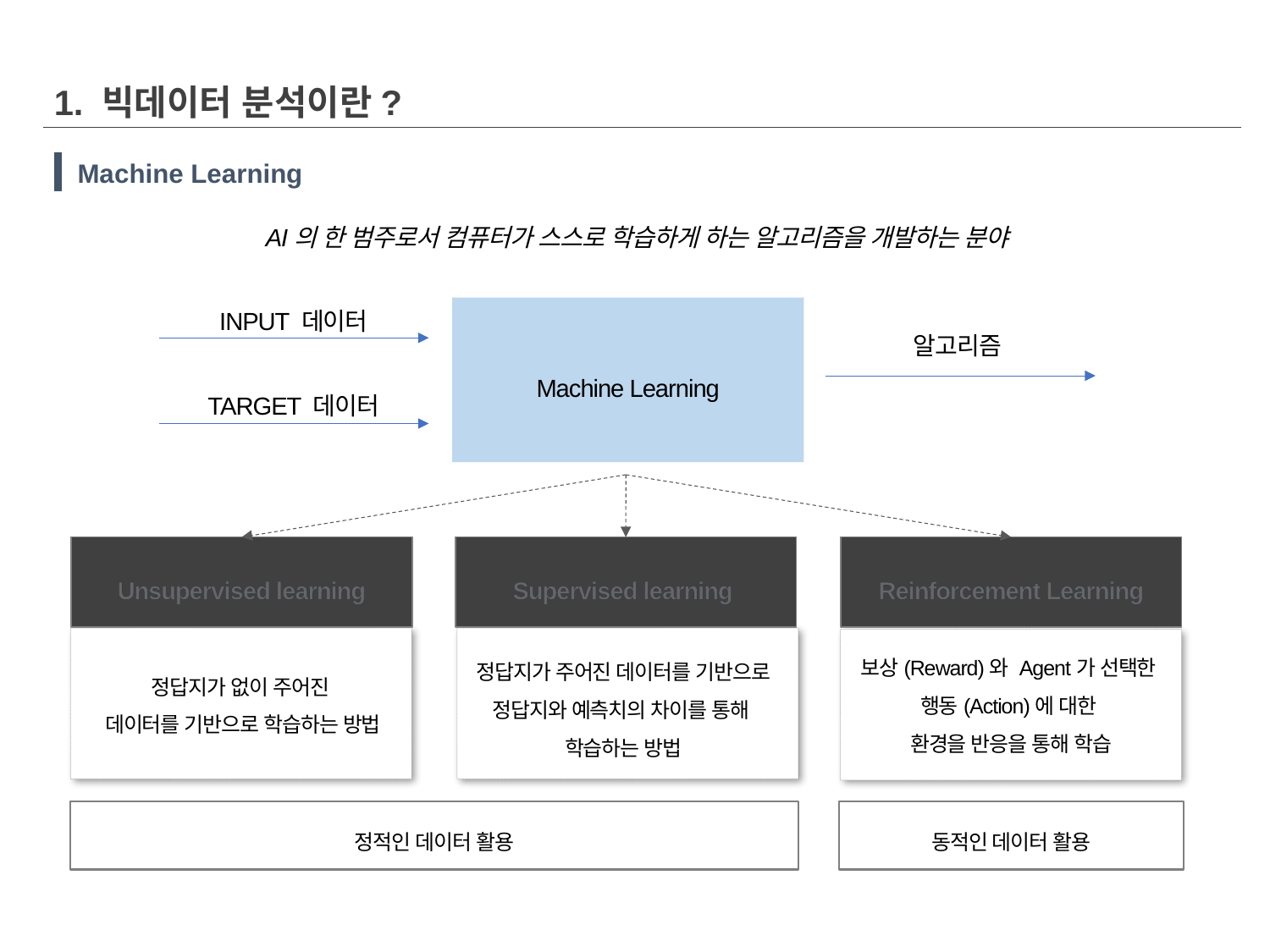

1. 빅데이터 분석이란?
 Machine Learning

AI의 한 범주로서 컴퓨터가 스스로 학습하게 하는 알고리즘을 개발하는 분야
INPUT 데이터
Machine Learning
알고리즘
TARGET 데이터
Unsupervised learning
Supervised learning
Reinforcement Learning

정답지가 주어진 데이터를 기반으로
정답지와 예측치의 차이를 통해
학습하는 방법
보상(Reward)와 Agent가 선택한
행동(Action)에 대한
환경을 반응을 통해 학습
정답지가 없이 주어진
데이터를 기반으로 학습하는 방법
정적인 데이터 활용
동적인 데이터 활용